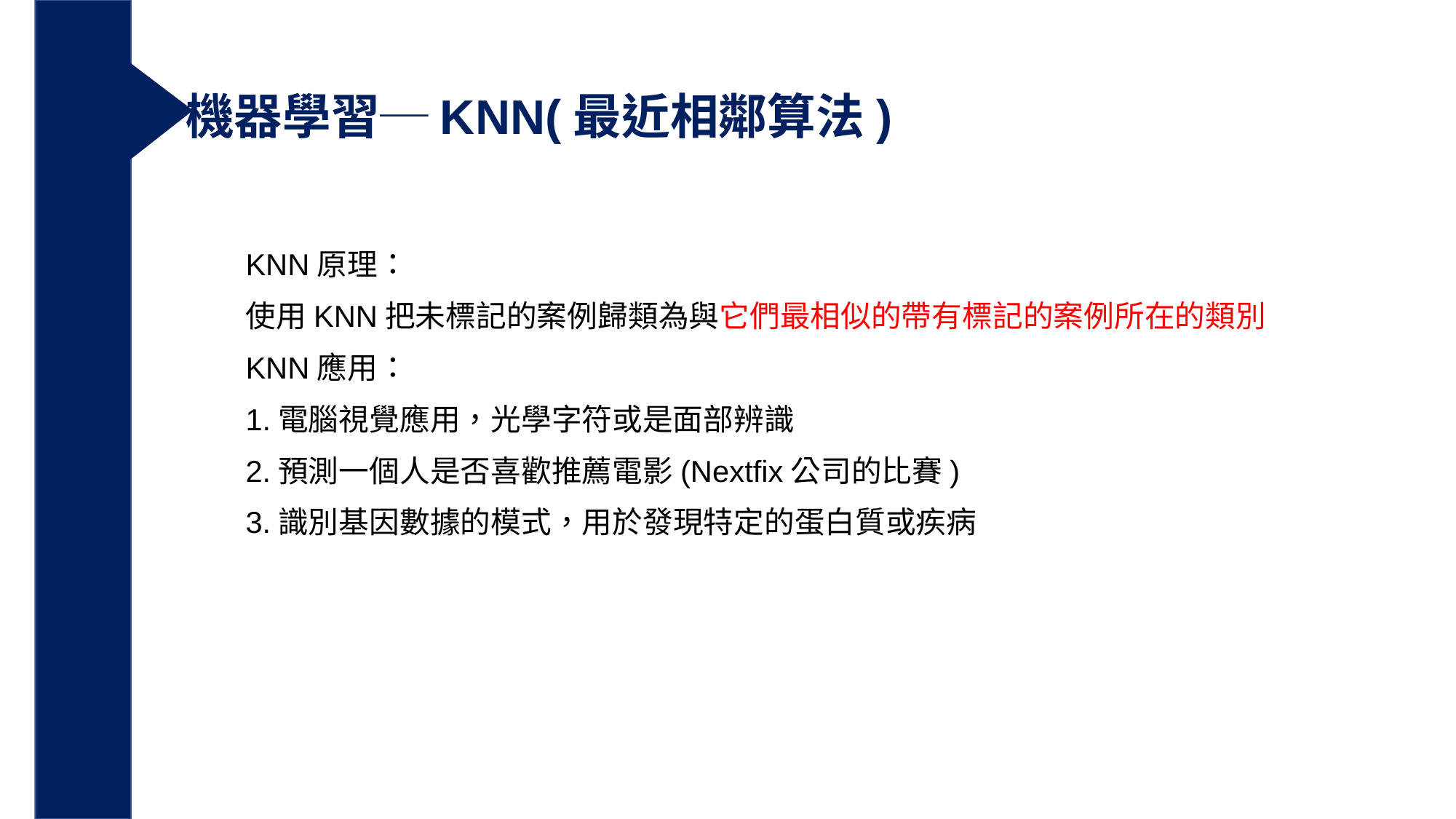

機器學習─KNN(最近相鄰算法)
KNN原理：
使用KNN把未標記的案例歸類為與它們最相似的帶有標記的案例所在的類別
KNN應用：
1.電腦視覺應用，光學字符或是面部辨識
2.預測一個人是否喜歡推薦電影(Nextfix公司的比賽)
3.識別基因數據的模式，用於發現特定的蛋白質或疾病